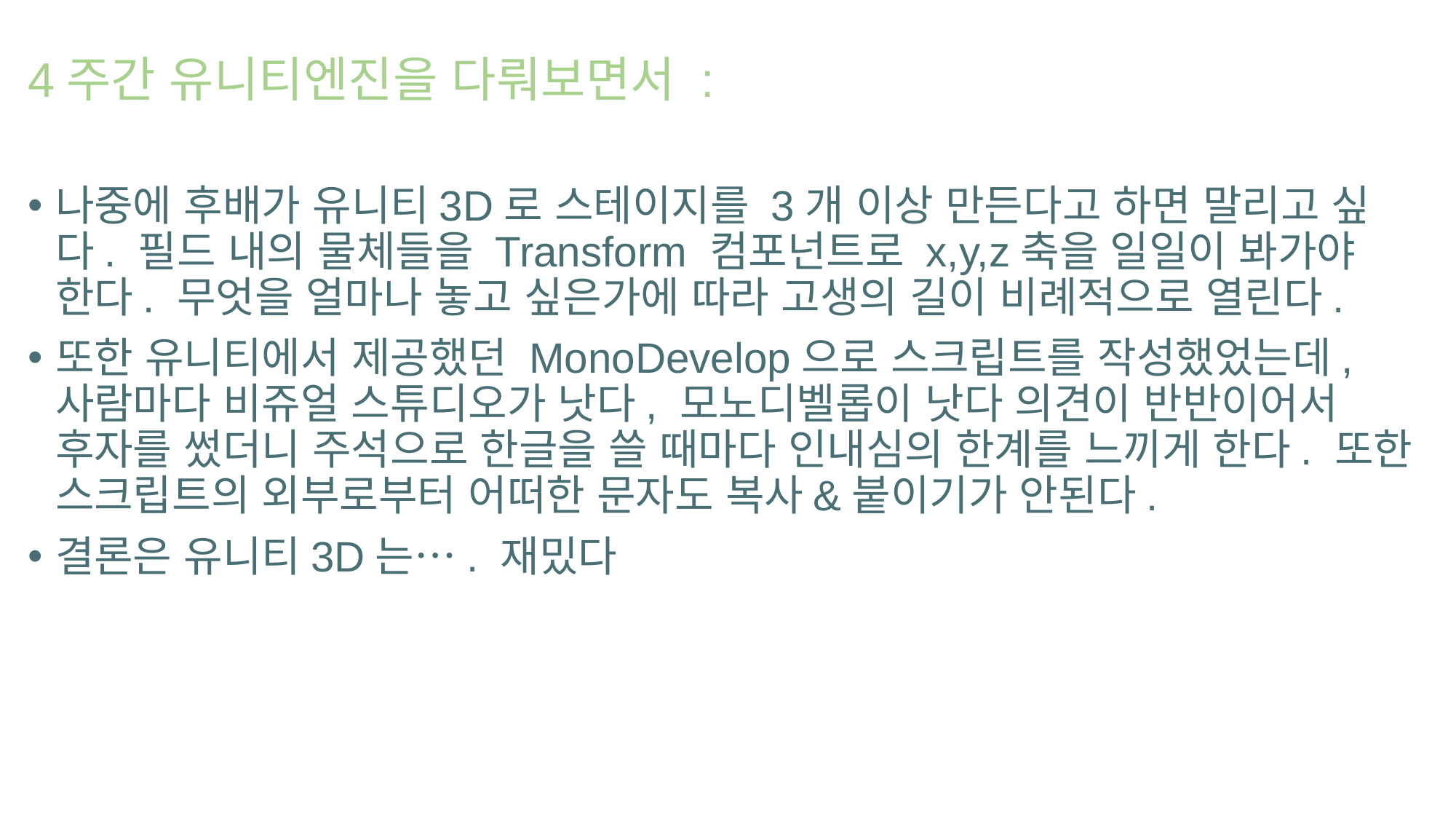

4주간 유니티엔진을 다뤄보면서 :

나중에 후배가 유니티3D로 스테이지를 3개 이상 만든다고 하면 말리고 싶다. 필드 내의 물체들을 Transform 컴포넌트로 x,y,z축을 일일이 봐가야 한다. 무엇을 얼마나 놓고 싶은가에 따라 고생의 길이 비례적으로 열린다.
또한 유니티에서 제공했던 MonoDevelop으로 스크립트를 작성했었는데, 사람마다 비쥬얼 스튜디오가 낫다, 모노디벨롭이 낫다 의견이 반반이어서 후자를 썼더니 주석으로 한글을 쓸 때마다 인내심의 한계를 느끼게 한다. 또한 스크립트의 외부로부터 어떠한 문자도 복사&붙이기가 안된다.
결론은 유니티3D는…. 재밌다